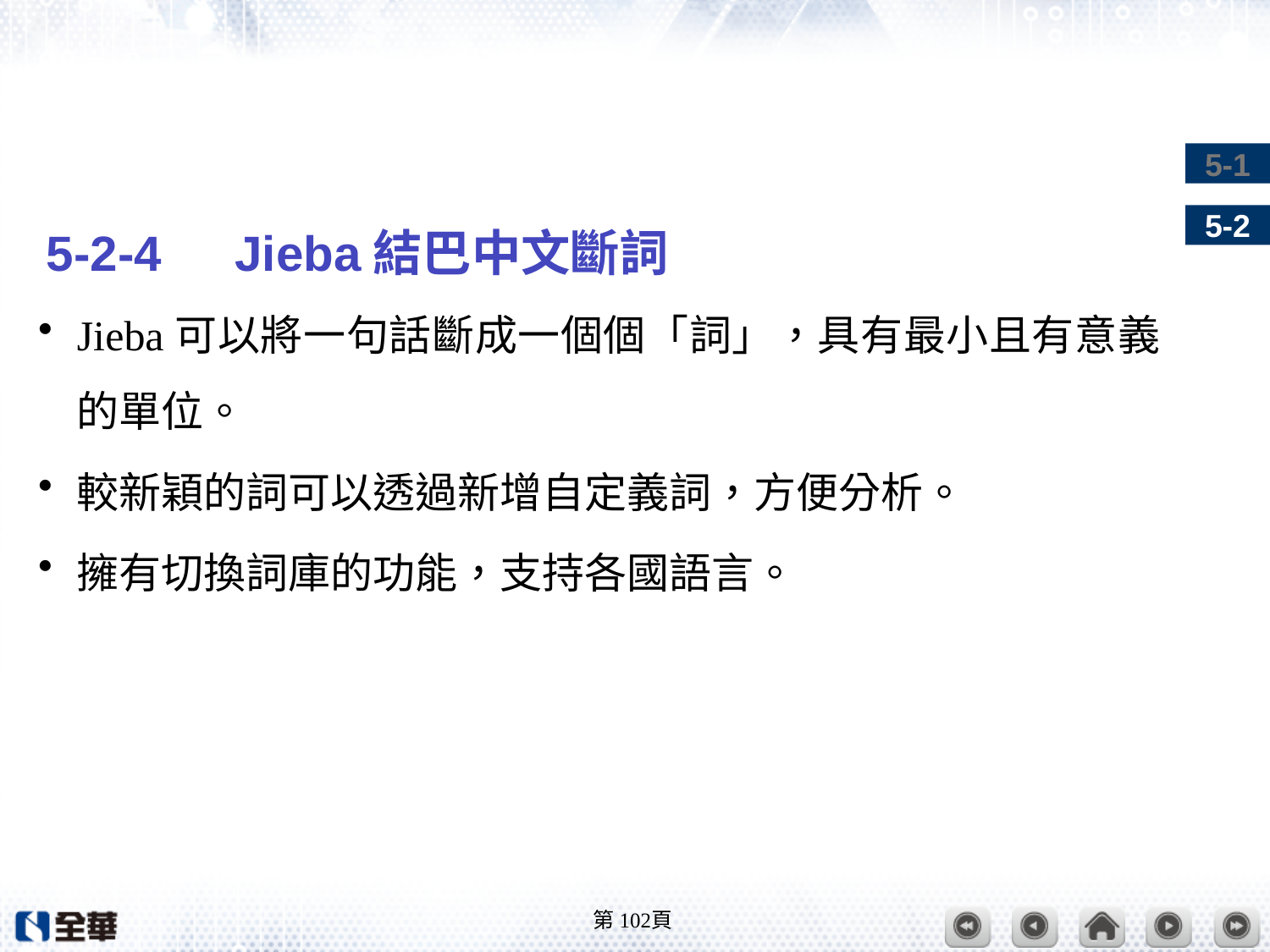

#
5-2-4　Jieba結巴中文斷詞
Jieba可以將一句話斷成一個個「詞」，具有最小且有意義的單位。
較新穎的詞可以透過新增自定義詞，方便分析。
擁有切換詞庫的功能，支持各國語言。